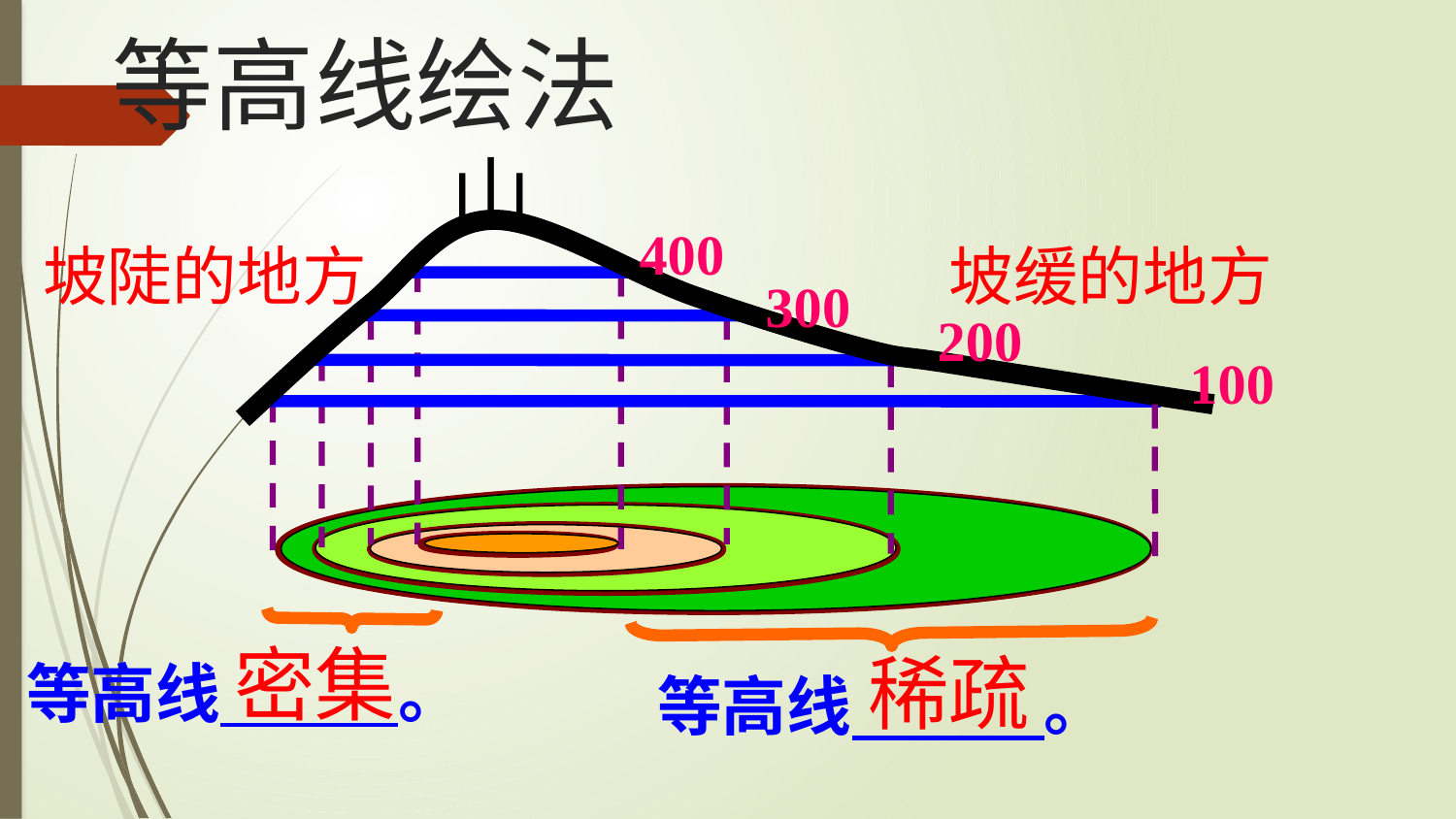

# 等高线绘法
山
400

坡陡的地方
坡缓的地方
300

200

100

密集
稀疏
等高线            。
等高线             。